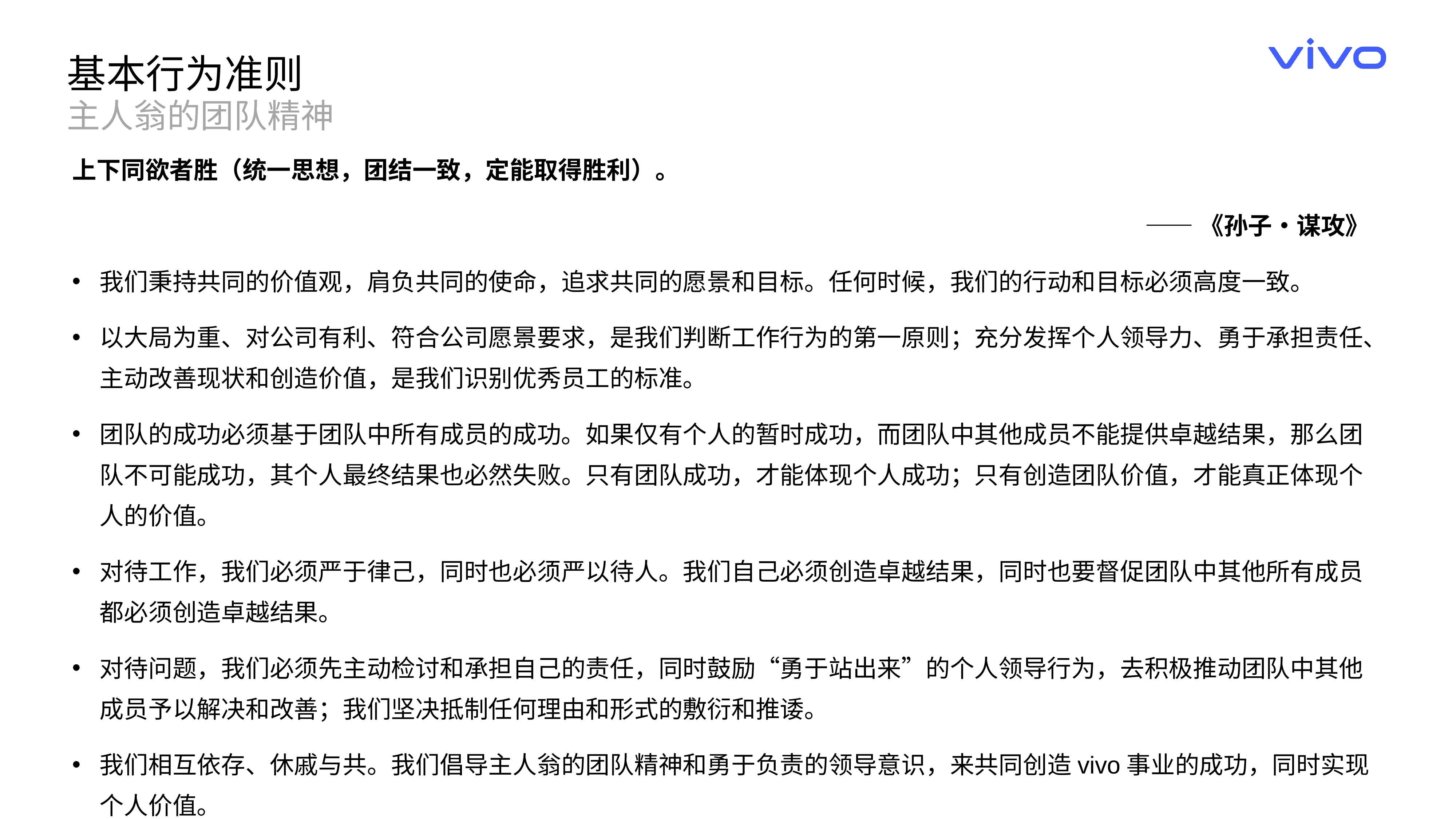

基本行为准则
主人翁的团队精神
上下同欲者胜（统一思想，团结一致，定能取得胜利）。
——《孙子•谋攻》
我们秉持共同的价值观，肩负共同的使命，追求共同的愿景和目标。任何时候，我们的行动和目标必须高度一致。
以大局为重、对公司有利、符合公司愿景要求，是我们判断工作行为的第一原则；充分发挥个人领导力、勇于承担责任、主动改善现状和创造价值，是我们识别优秀员工的标准。
团队的成功必须基于团队中所有成员的成功。如果仅有个人的暂时成功，而团队中其他成员不能提供卓越结果，那么团队不可能成功，其个人最终结果也必然失败。只有团队成功，才能体现个人成功；只有创造团队价值，才能真正体现个人的价值。
对待工作，我们必须严于律己，同时也必须严以待人。我们自己必须创造卓越结果，同时也要督促团队中其他所有成员都必须创造卓越结果。
对待问题，我们必须先主动检讨和承担自己的责任，同时鼓励“勇于站出来”的个人领导行为，去积极推动团队中其他成员予以解决和改善；我们坚决抵制任何理由和形式的敷衍和推诿。
我们相互依存、休戚与共。我们倡导主人翁的团队精神和勇于负责的领导意识，来共同创造vivo事业的成功，同时实现个人价值。